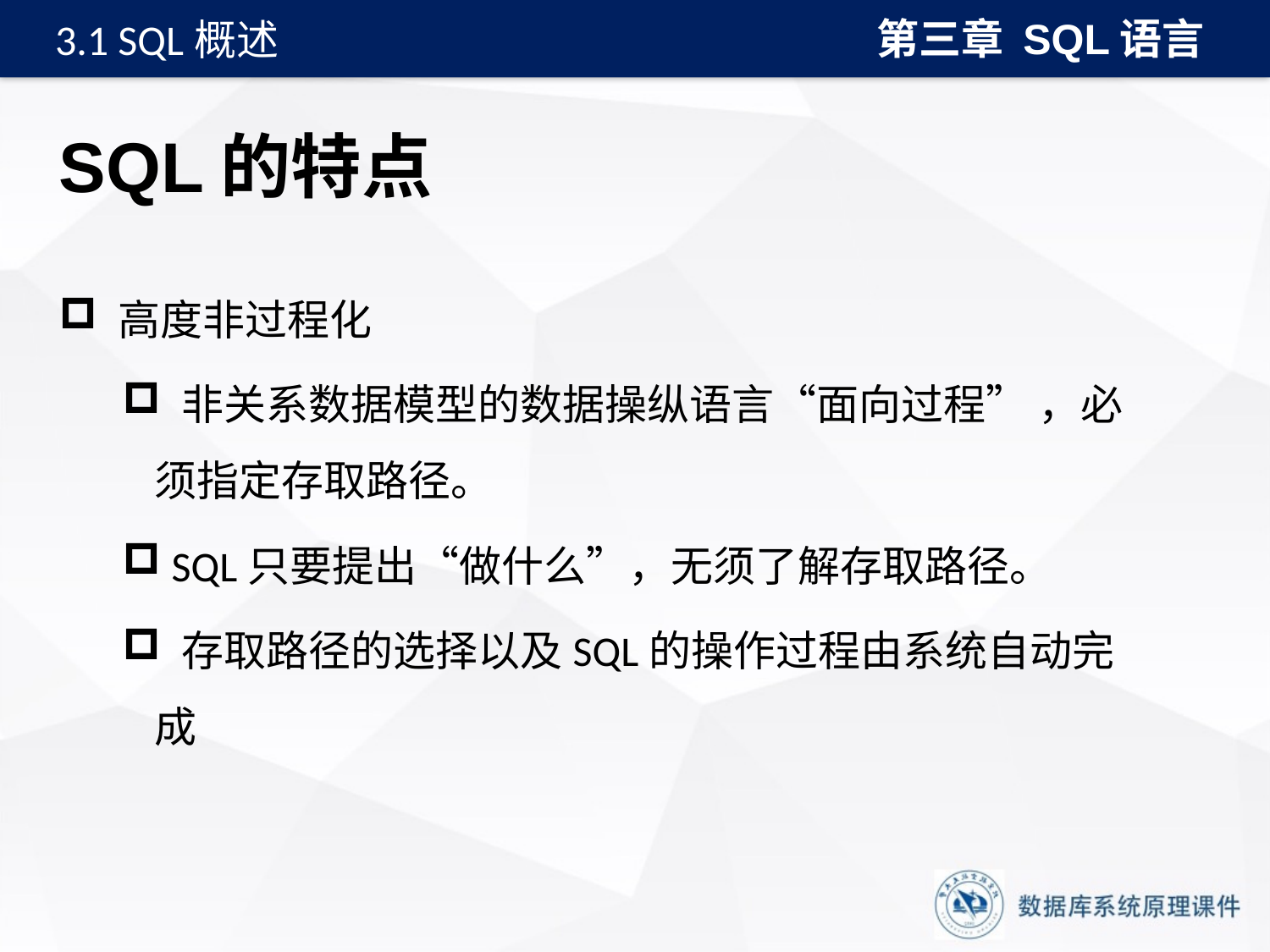

第三章 SQL语言
3.1 SQL概述
# SQL的特点
 高度非过程化
 非关系数据模型的数据操纵语言“面向过程” ，必须指定存取路径。
 SQL只要提出“做什么”，无须了解存取路径。
 存取路径的选择以及SQL的操作过程由系统自动完成